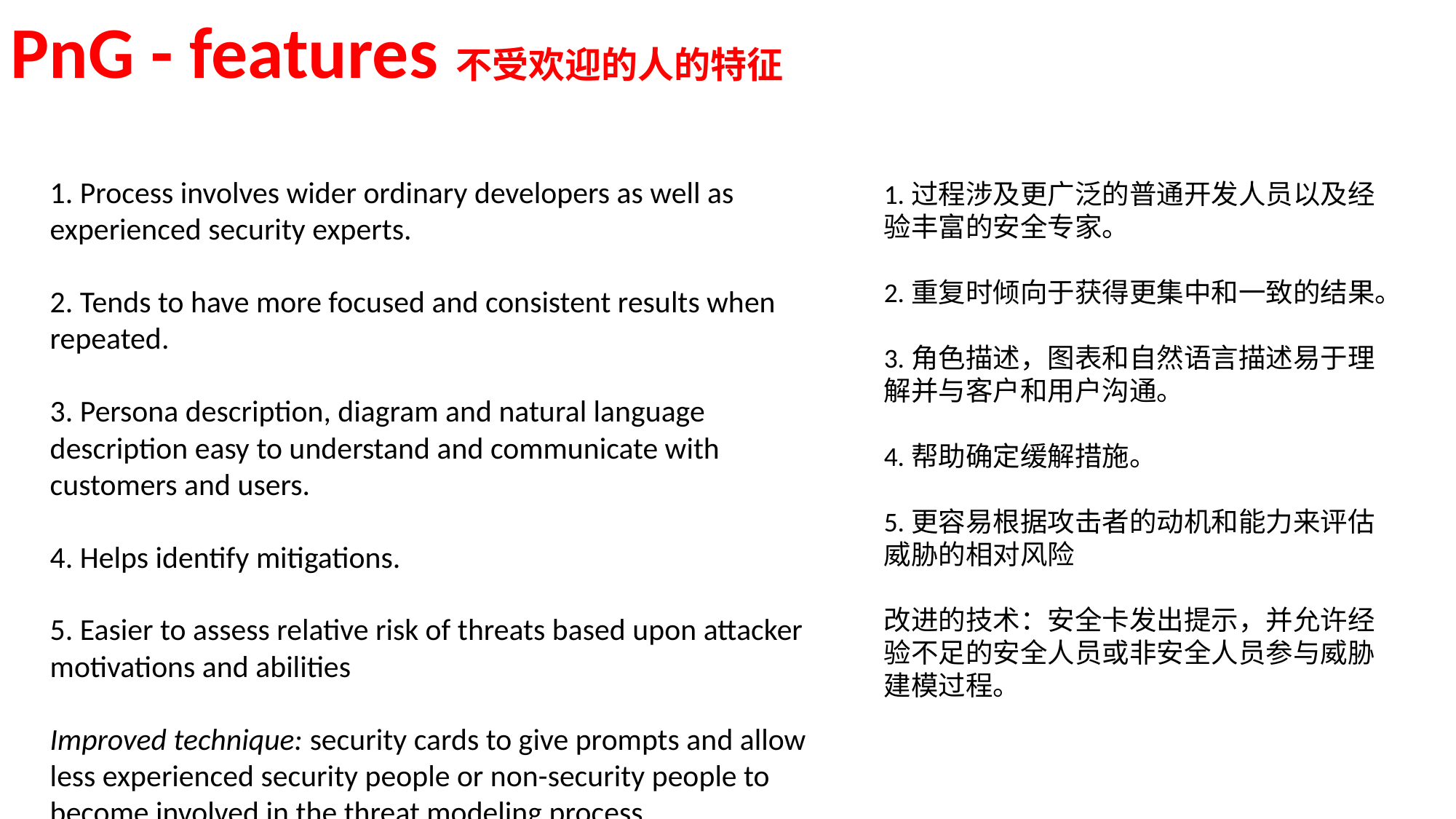

PnG - features不受欢迎的人的特征
1. Process involves wider ordinary developers as well as experienced security experts.

2. Tends to have more focused and consistent results when repeated.

3. Persona description, diagram and natural language description easy to understand and communicate with customers and users.

4. Helps identify mitigations.

5. Easier to assess relative risk of threats based upon attacker motivations and abilities

Improved technique: security cards to give prompts and allow less experienced security people or non-security people to become involved in the threat modeling process.
1.过程涉及更广泛的普通开发人员以及经验丰富的安全专家。

2.重复时倾向于获得更集中和一致的结果。

3.角色描述，图表和自然语言描述易于理解并与客户和用户沟通。

4.帮助确定缓解措施。

5.更容易根据攻击者的动机和能力来评估威胁的相对风险

改进的技术：安全卡发出提示，并允许经验不足的安全人员或非安全人员参与威胁建模过程。